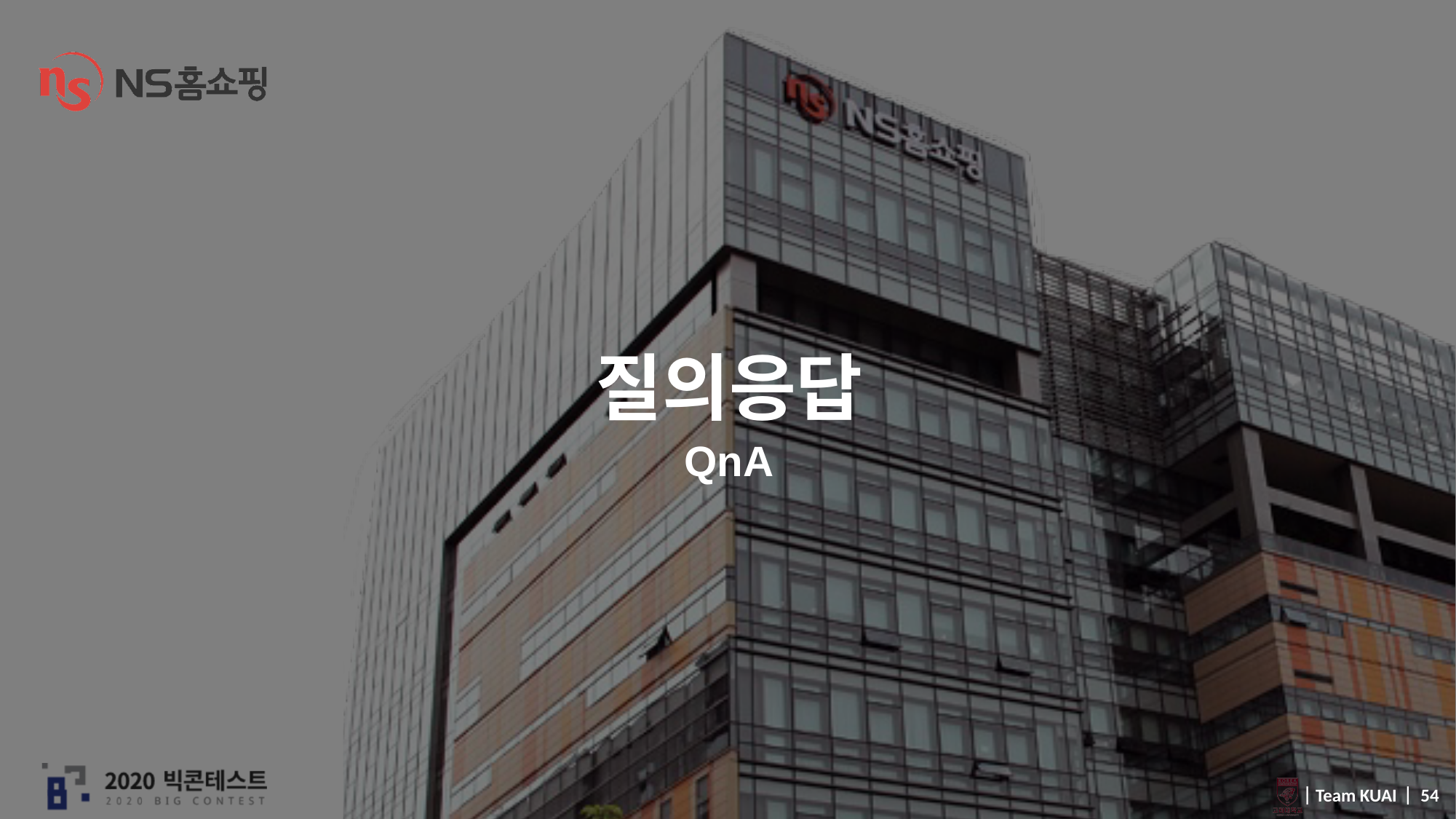

# 질의응답 QnA
 ⎸Team KUAI  ⎸ 54